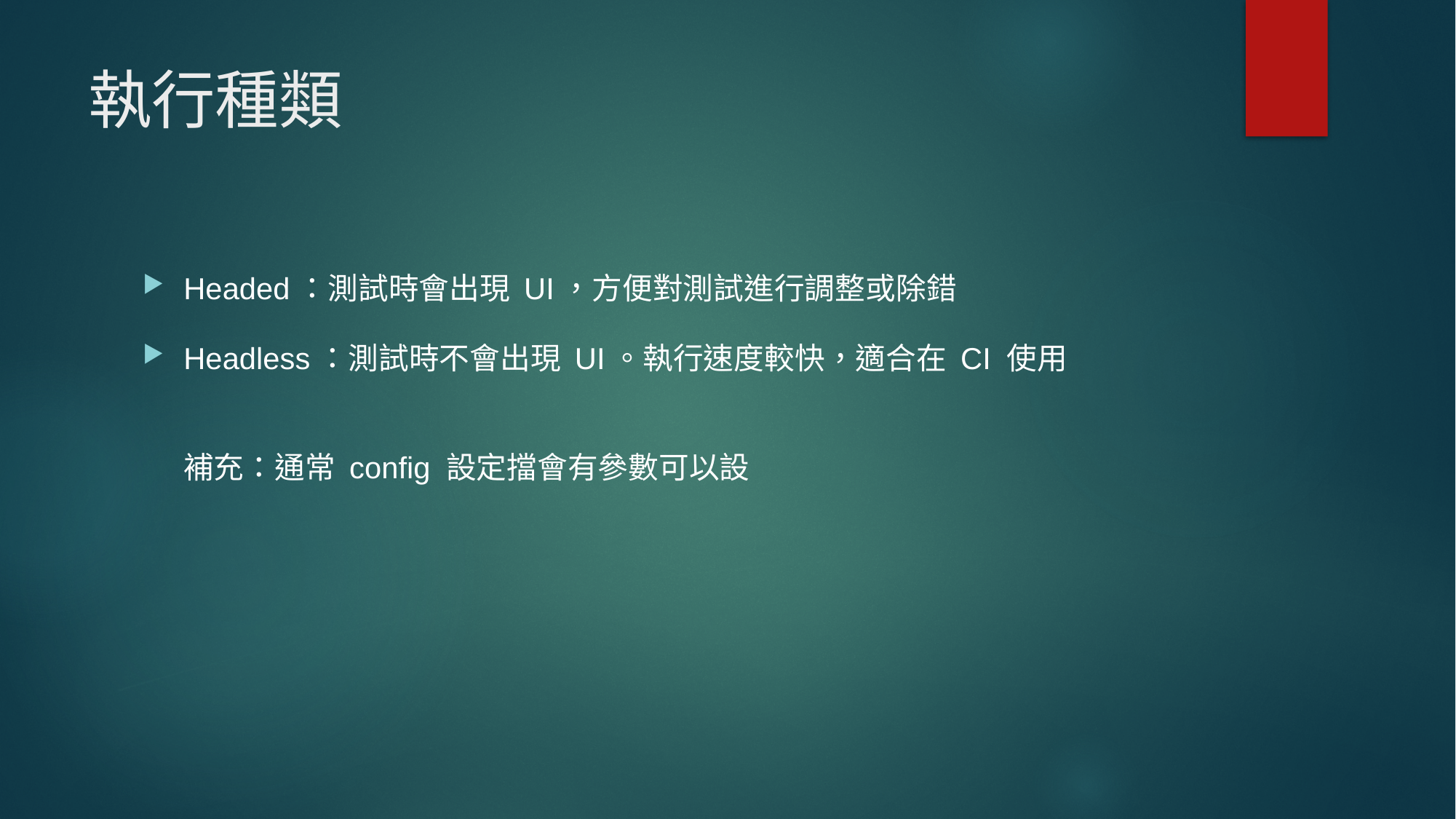

# 執行種類
Headed：測試時會出現 UI，方便對測試進行調整或除錯
Headless：測試時不會出現 UI。執行速度較快，適合在 CI 使用
補充：通常 config 設定擋會有參數可以設